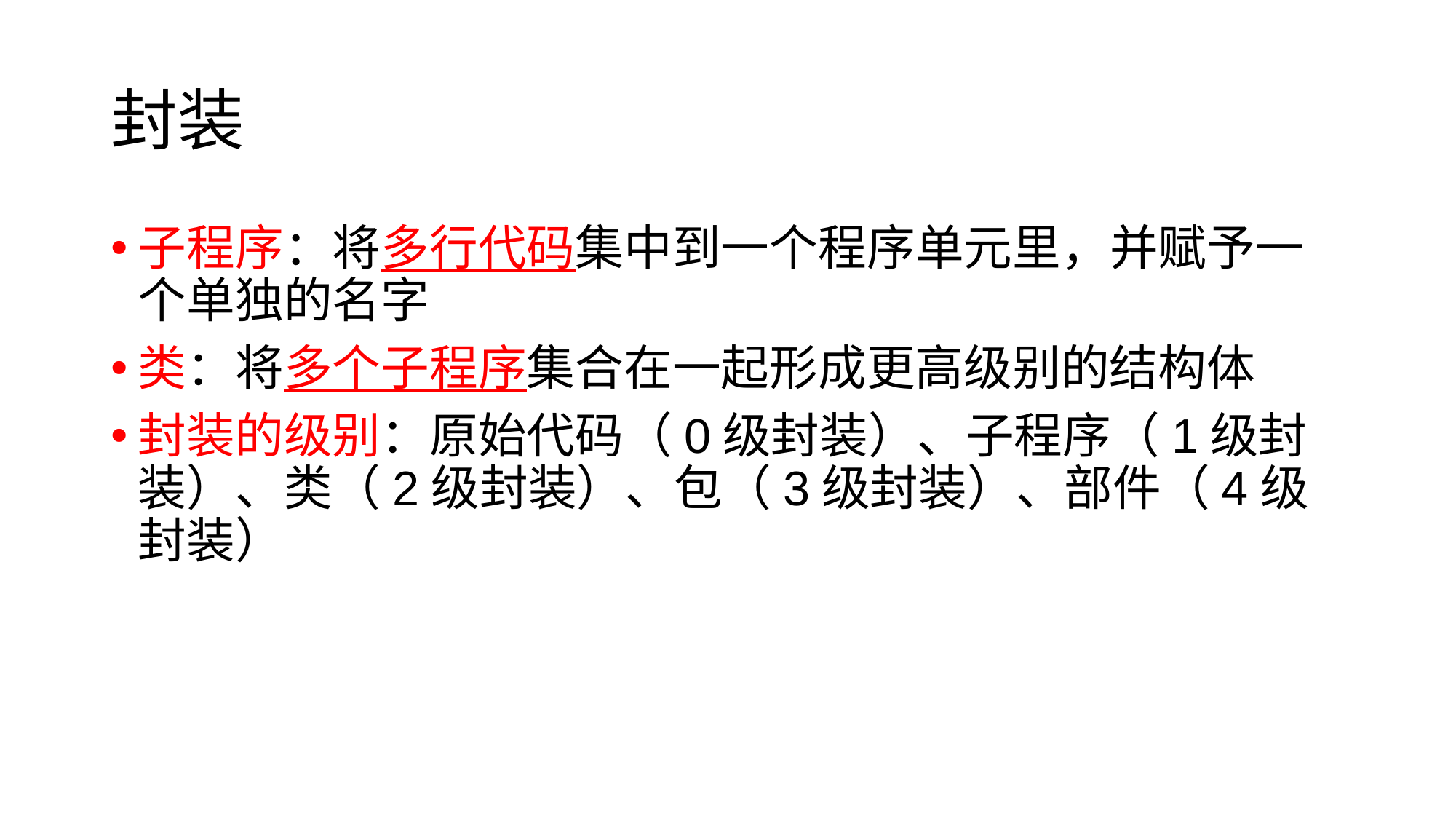

# 封装
子程序：将多行代码集中到一个程序单元里，并赋予一个单独的名字
类：将多个子程序集合在一起形成更高级别的结构体
封装的级别：原始代码（0级封装）、子程序（1级封装）、类（2级封装）、包（3级封装）、部件（4级封装）